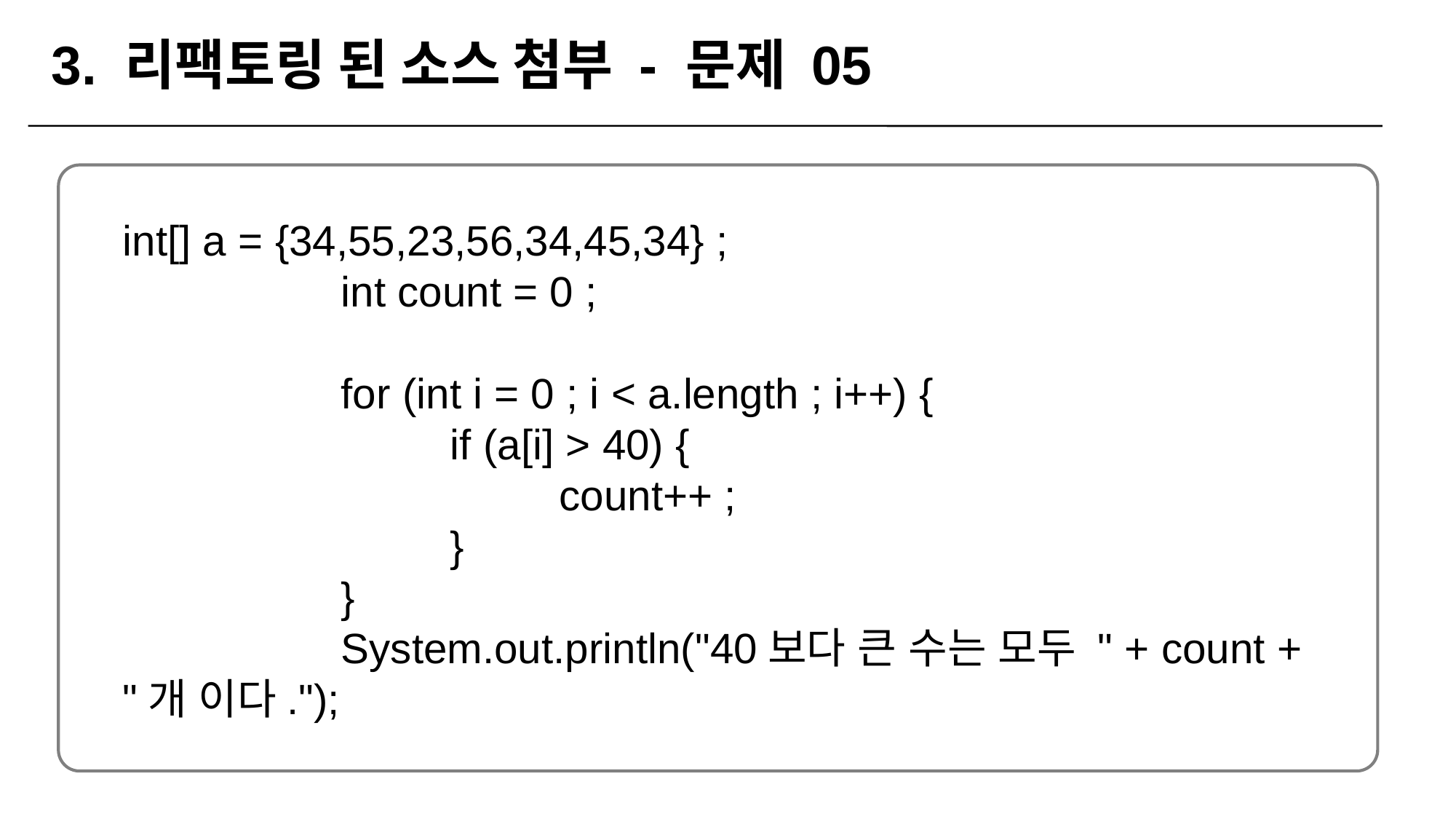

3. 리팩토링 된 소스 첨부 - 문제 05

int[] a = {34,55,23,56,34,45,34} ;
		int count = 0 ;

		for (int i = 0 ; i < a.length ; i++) {
			if (a[i] > 40) {
				count++ ;
			}
		}
		System.out.println("40보다 큰 수는 모두 " + count + "개 이다.");